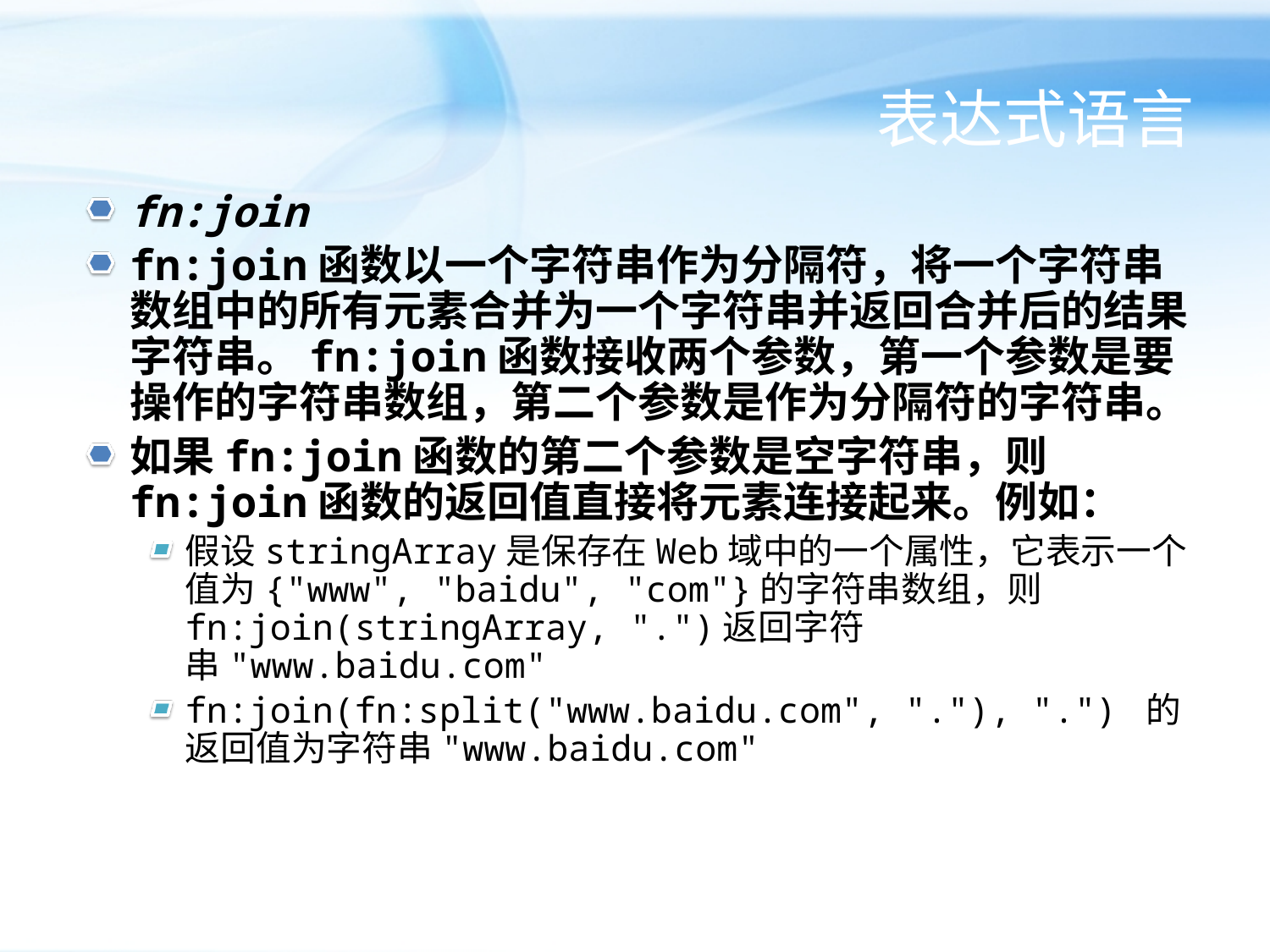

# 表达式语言
fn:join
fn:join函数以一个字符串作为分隔符，将一个字符串数组中的所有元素合并为一个字符串并返回合并后的结果字符串。fn:join函数接收两个参数，第一个参数是要操作的字符串数组，第二个参数是作为分隔符的字符串。
如果fn:join函数的第二个参数是空字符串，则fn:join函数的返回值直接将元素连接起来。例如：
假设stringArray是保存在Web域中的一个属性，它表示一个值为{"www", "baidu", "com"}的字符串数组，则fn:join(stringArray, ".")返回字符串"www.baidu.com"
fn:join(fn:split("www.baidu.com", "."), ".") 的返回值为字符串"www.baidu.com"